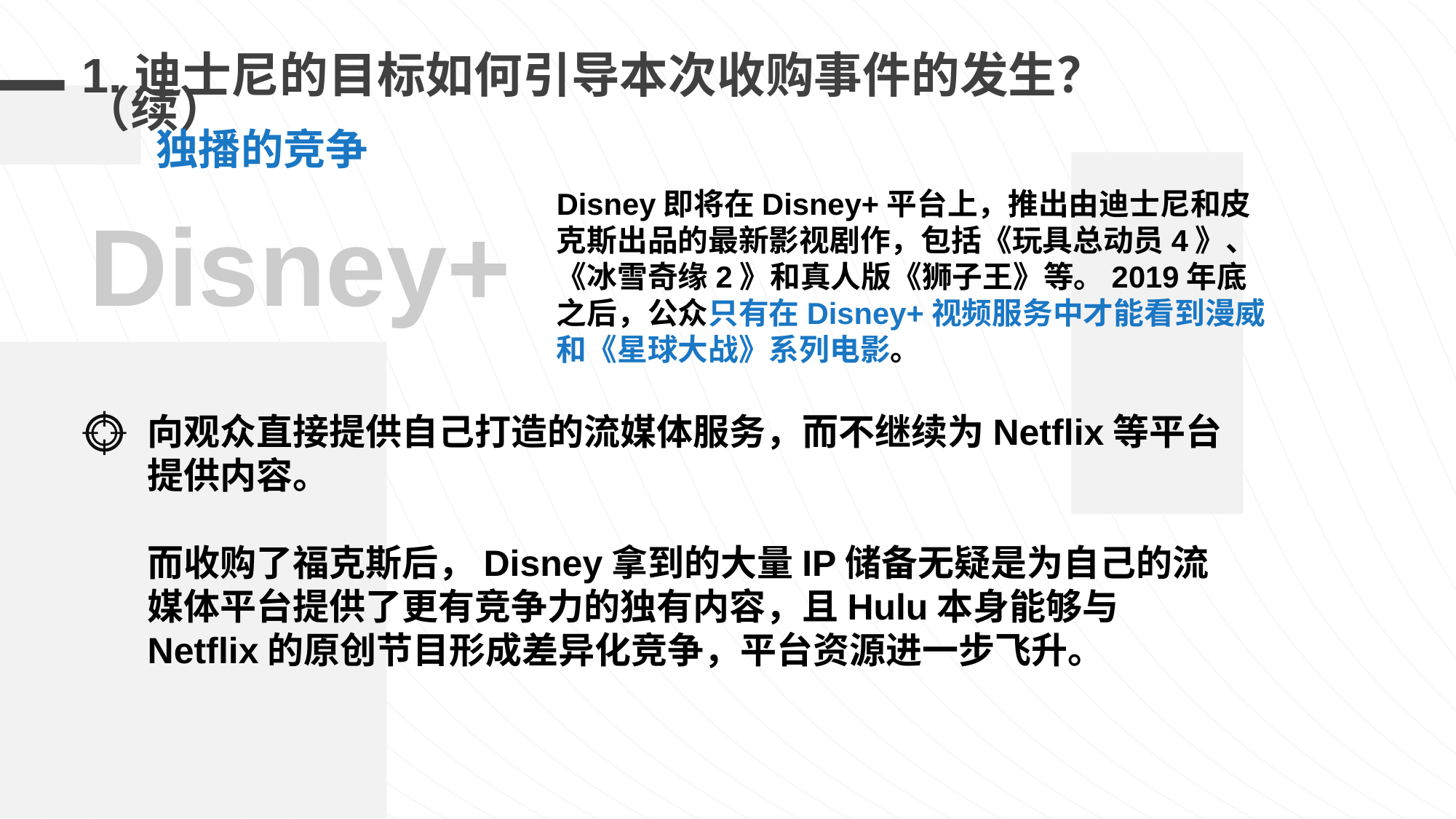

# 1.迪士尼的目标如何引导本次收购事件的发生？（续）
独播的竞争

Disney即将在Disney+平台上，推出由迪士尼和皮克斯出品的最新影视剧作，包括《玩具总动员4》、《冰雪奇缘2》和真人版《狮子王》等。2019年底之后，公众只有在Disney+视频服务中才能看到漫威和《星球大战》系列电影。

Disney+

向观众直接提供自己打造的流媒体服务，而不继续为Netflix等平台提供内容。

而收购了福克斯后，Disney拿到的大量IP储备无疑是为自己的流媒体平台提供了更有竞争力的独有内容，且Hulu本身能够与Netflix的原创节目形成差异化竞争，平台资源进一步飞升。